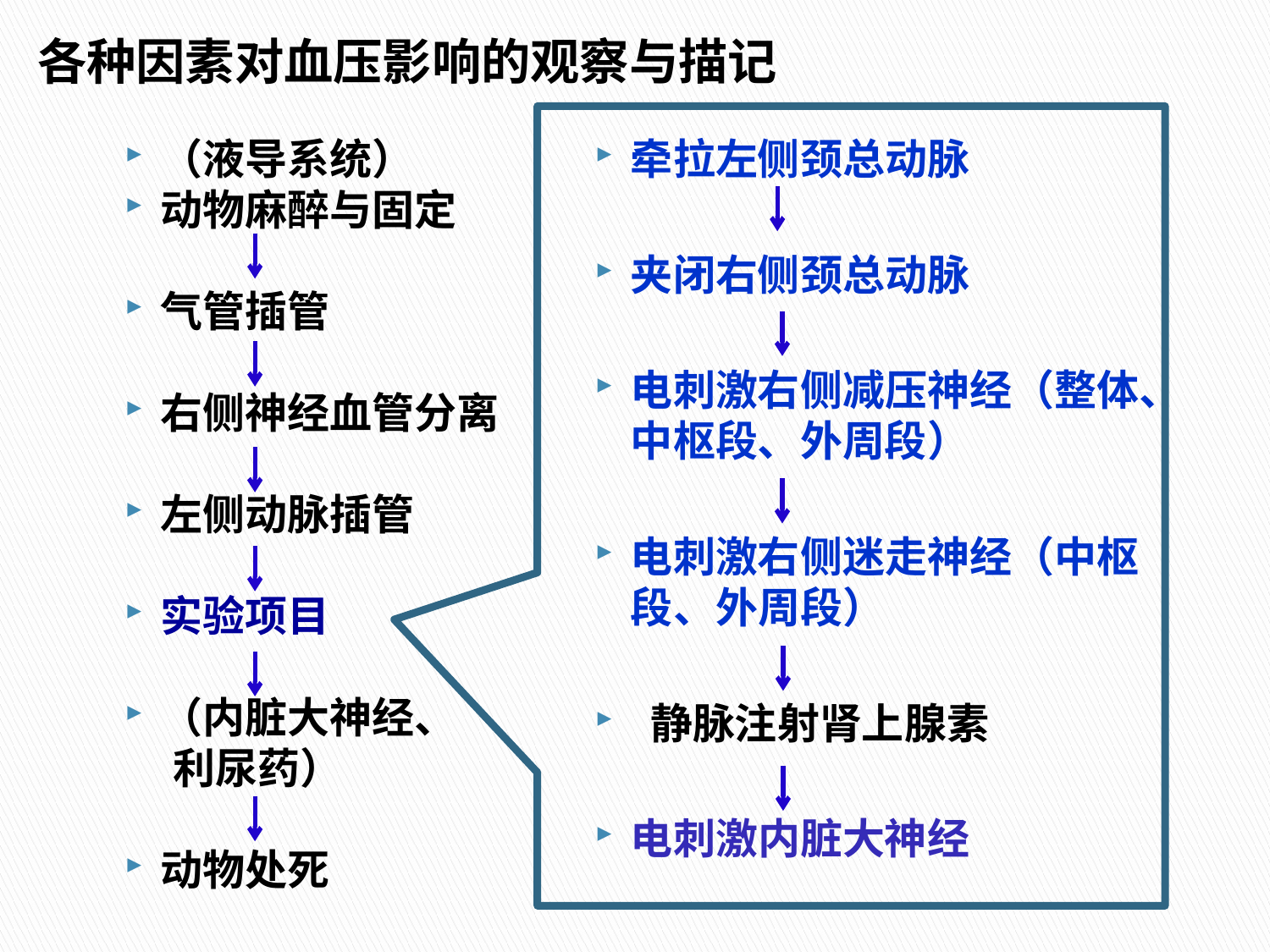

# 各种因素对血压影响的观察与描记

（液导系统）
动物麻醉与固定

气管插管

右侧神经血管分离

左侧动脉插管

实验项目

（内脏大神经、
    利尿药）

动物处死

牵拉左侧颈总动脉

夹闭右侧颈总动脉

电刺激右侧减压神经（整体、中枢段、外周段）

电刺激右侧迷走神经（中枢段、外周段）

 静脉注射肾上腺素

电刺激内脏大神经